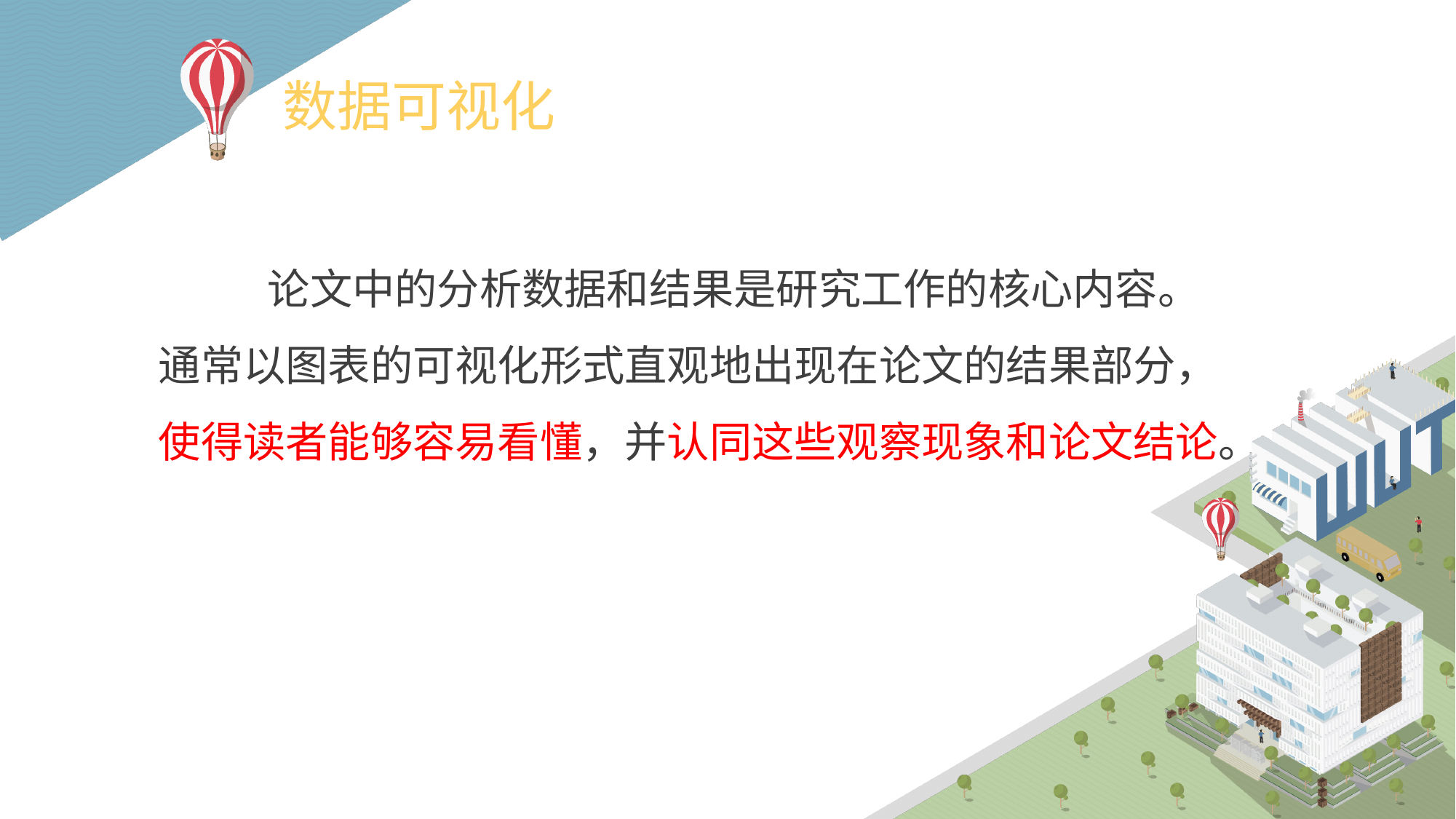

# 数据可视化
	论文中的分析数据和结果是研究工作的核心内容。通常以图表的可视化形式直观地出现在论文的结果部分，使得读者能够容易看懂，并认同这些观察现象和论文结论。